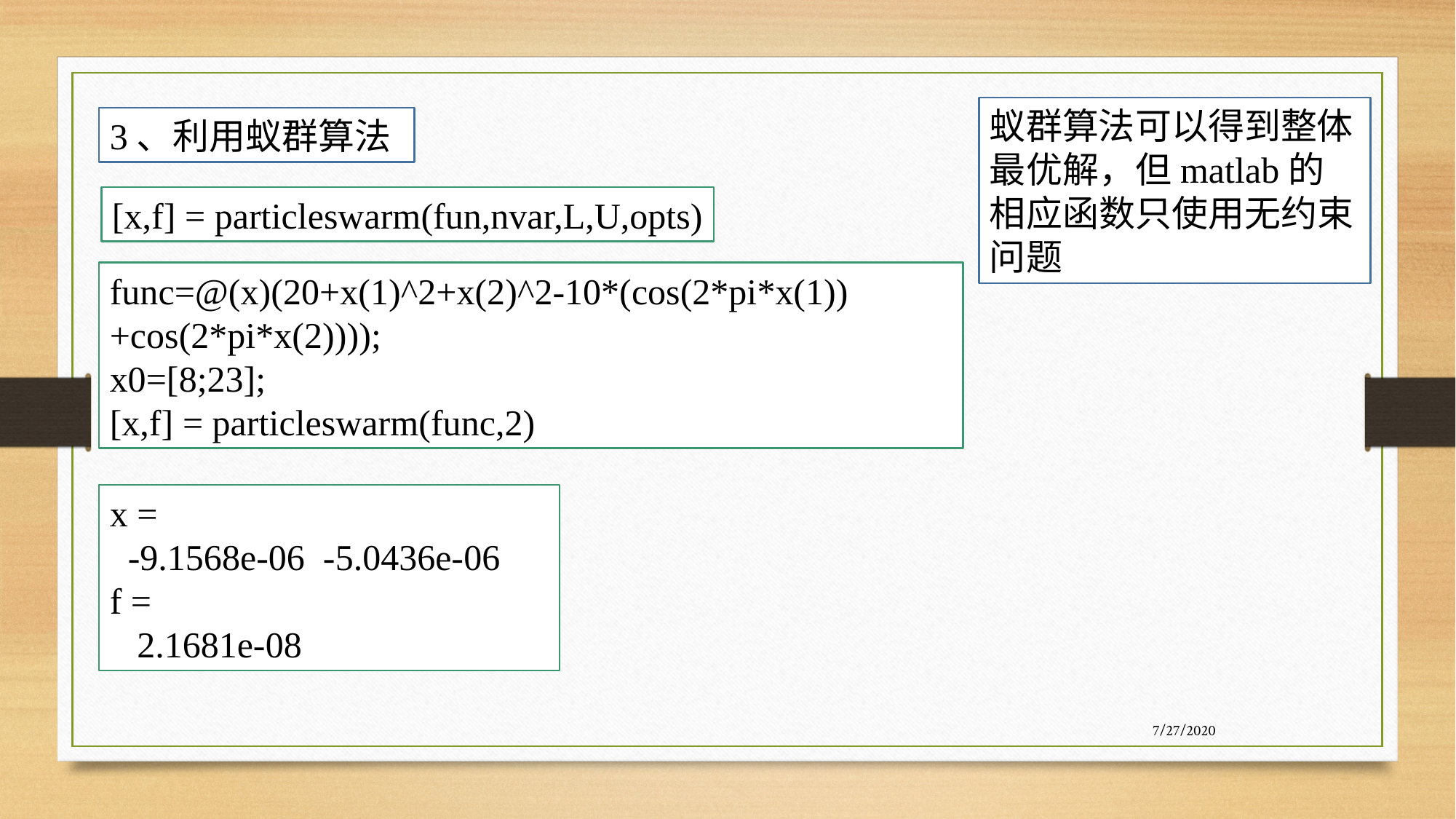

蚁群算法可以得到整体最优解，但matlab的相应函数只使用无约束问题
3、利用蚁群算法
[x,f] = particleswarm(fun,nvar,L,U,opts)
func=@(x)(20+x(1)^2+x(2)^2-10*(cos(2*pi*x(1))+cos(2*pi*x(2))));
x0=[8;23];
[x,f] = particleswarm(func,2)
x =
  -9.1568e-06  -5.0436e-06
f =
   2.1681e-08

7/27/2020